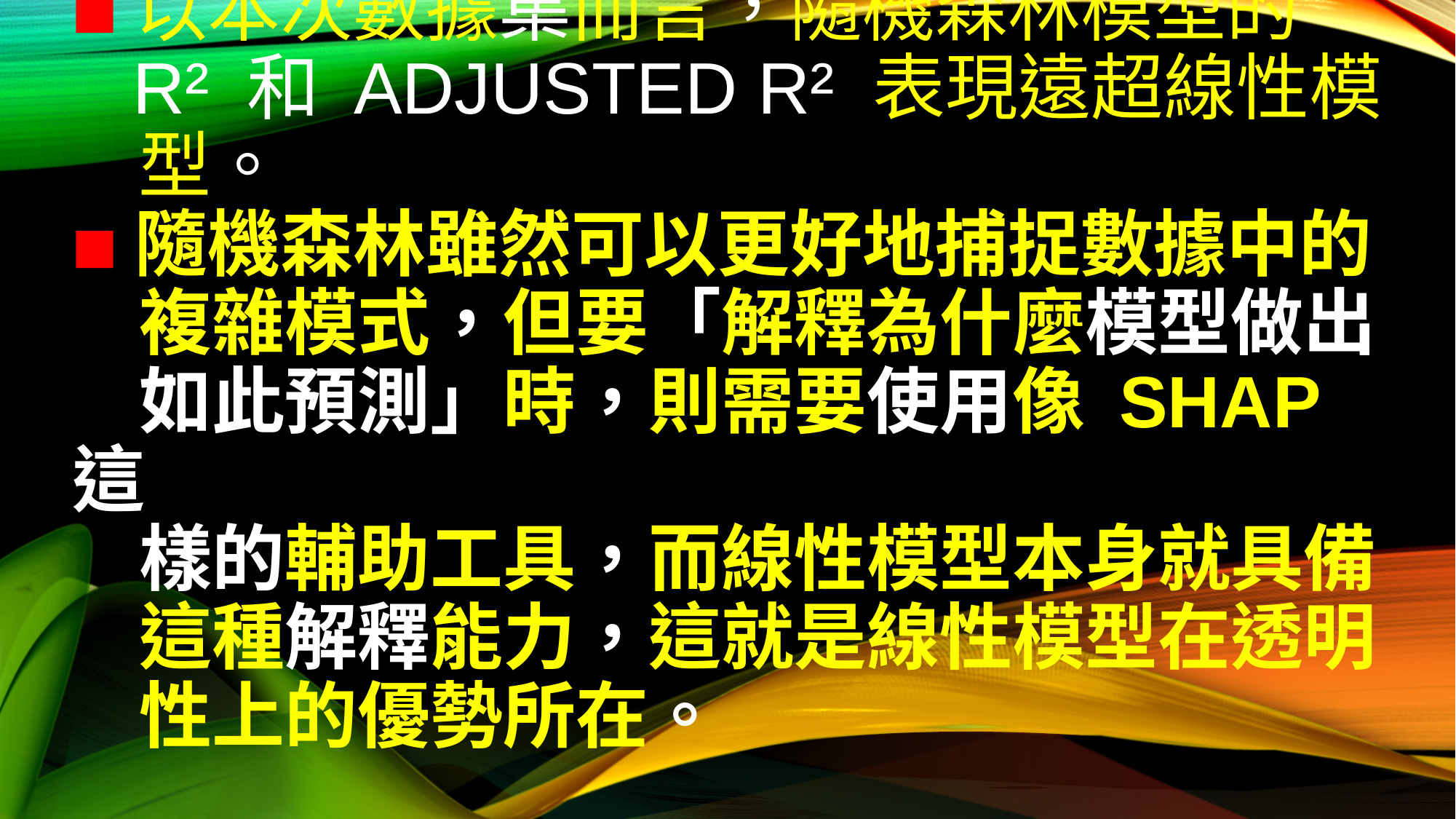

◼︎以本次數據集而言，隨機森林模型的
   R² 和 Adjusted R² 表現遠超線性模
   型。
◼︎隨機森林雖然可以更好地捕捉數據中的
   複雜模式，但要「解釋為什麼模型做出
   如此預測」時，則需要使用像 SHAP 這
   樣的輔助工具，而線性模型本身就具備
   這種解釋能力，這就是線性模型在透明
   性上的優勢所在。